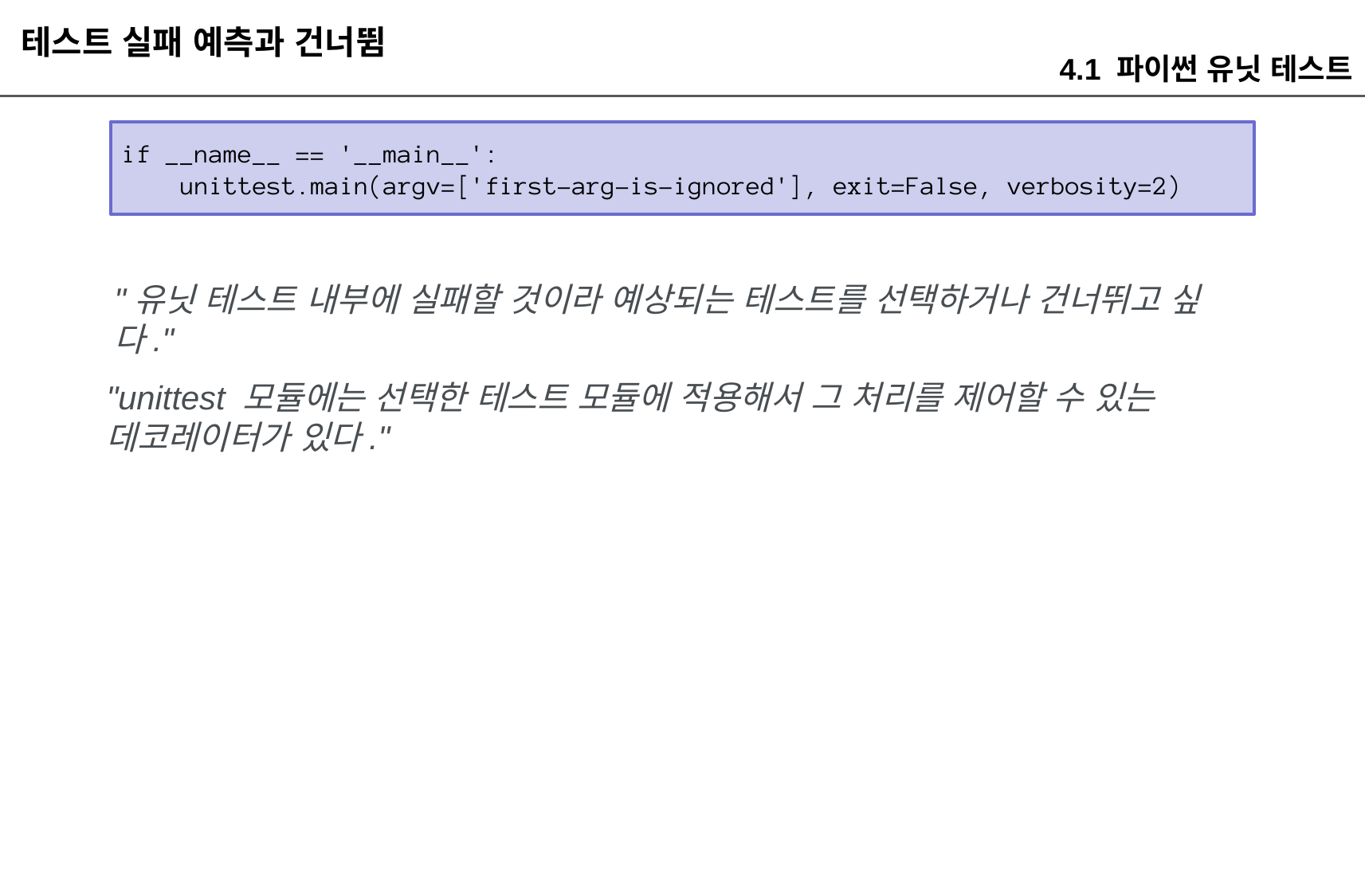

테스트 실패 예측과 건너뜀
4.1 파이썬 유닛 테스트
if __name__ == '__main__':
    unittest.main(argv=['first-arg-is-ignored'], exit=False, verbosity=2)
"유닛 테스트 내부에 실패할 것이라 예상되는 테스트를 선택하거나 건너뛰고 싶다."
"unittest 모듈에는 선택한 테스트 모듈에 적용해서 그 처리를 제어할 수 있는 데코레이터가 있다."